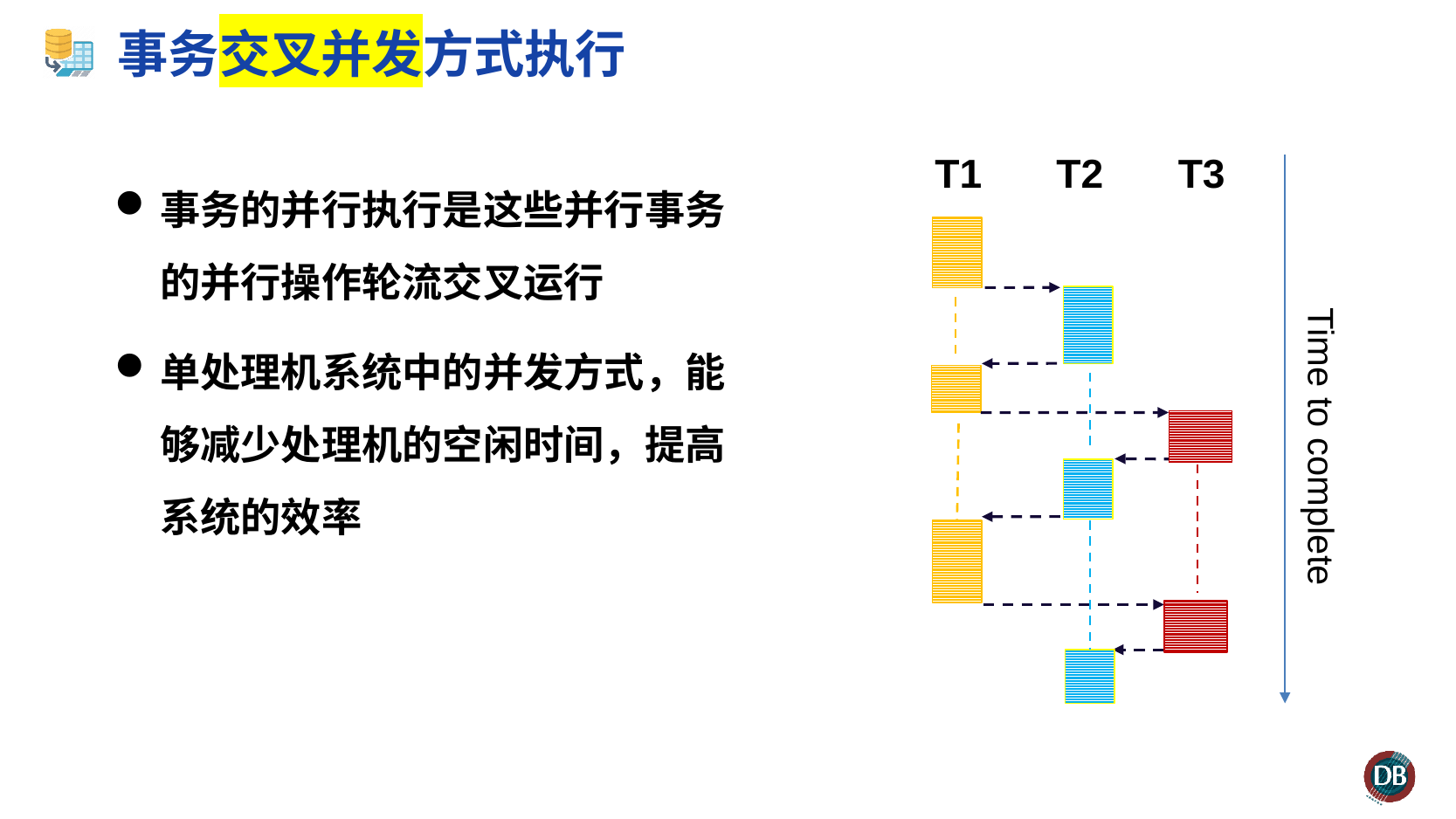

# 事务交叉并发方式执行
T1
T2
T3
事务的并行执行是这些并行事务的并行操作轮流交叉运行
单处理机系统中的并发方式，能够减少处理机的空闲时间，提高系统的效率

Time to complete